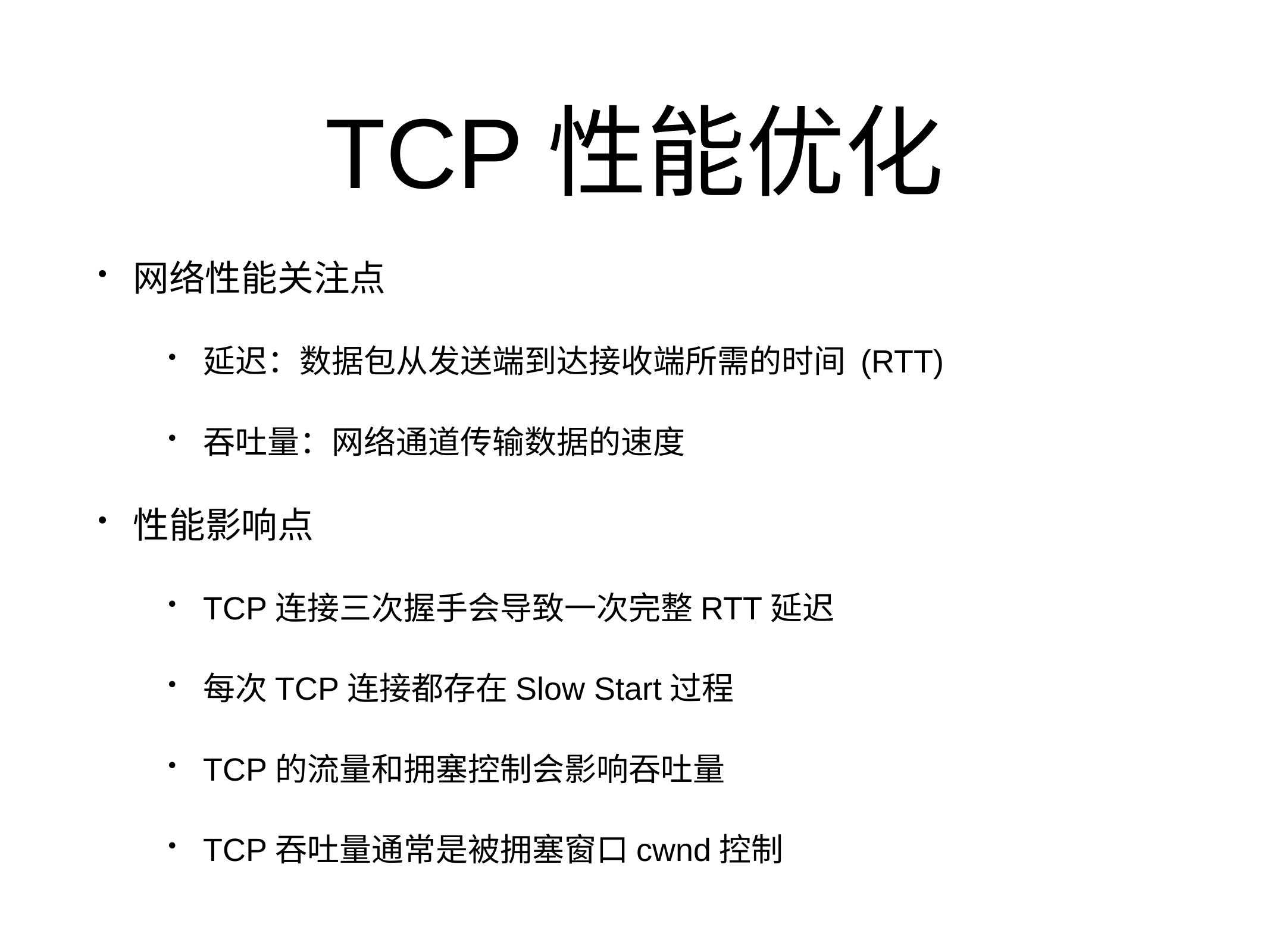

# TCP性能优化
网络性能关注点
延迟：数据包从发送端到达接收端所需的时间 (RTT)
吞吐量：网络通道传输数据的速度
性能影响点
TCP连接三次握手会导致一次完整RTT延迟
每次TCP连接都存在Slow Start过程
TCP的流量和拥塞控制会影响吞吐量
TCP吞吐量通常是被拥塞窗口cwnd控制